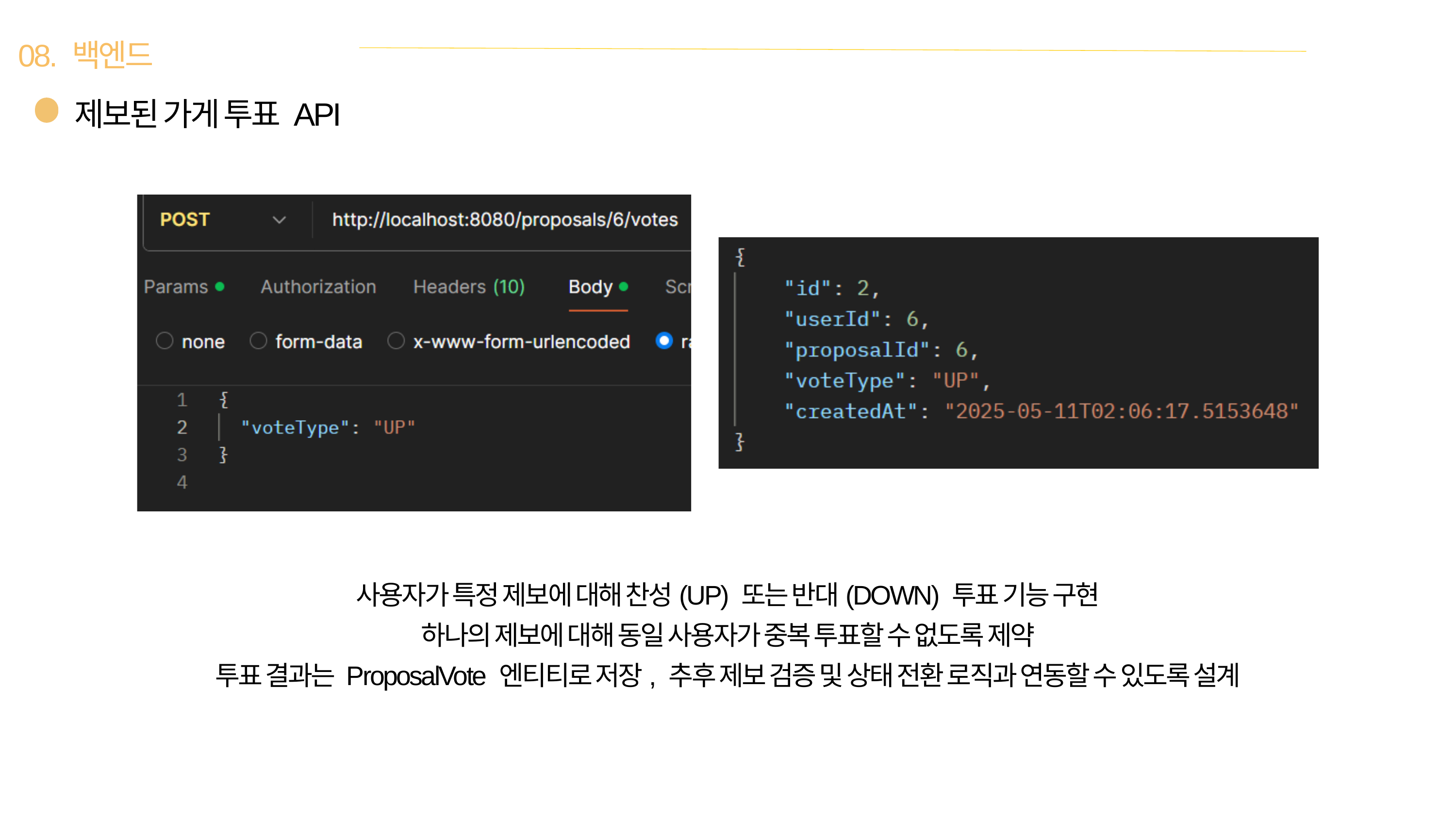

08. 백엔드

제보된 가게 투표 API

사용자가 특정 제보에 대해 찬성(UP) 또는 반대(DOWN) 투표 기능 구현
하나의 제보에 대해 동일 사용자가 중복 투표할 수 없도록 제약
투표 결과는 ProposalVote 엔티티로 저장, 추후 제보 검증 및 상태 전환 로직과 연동할 수 있도록 설계